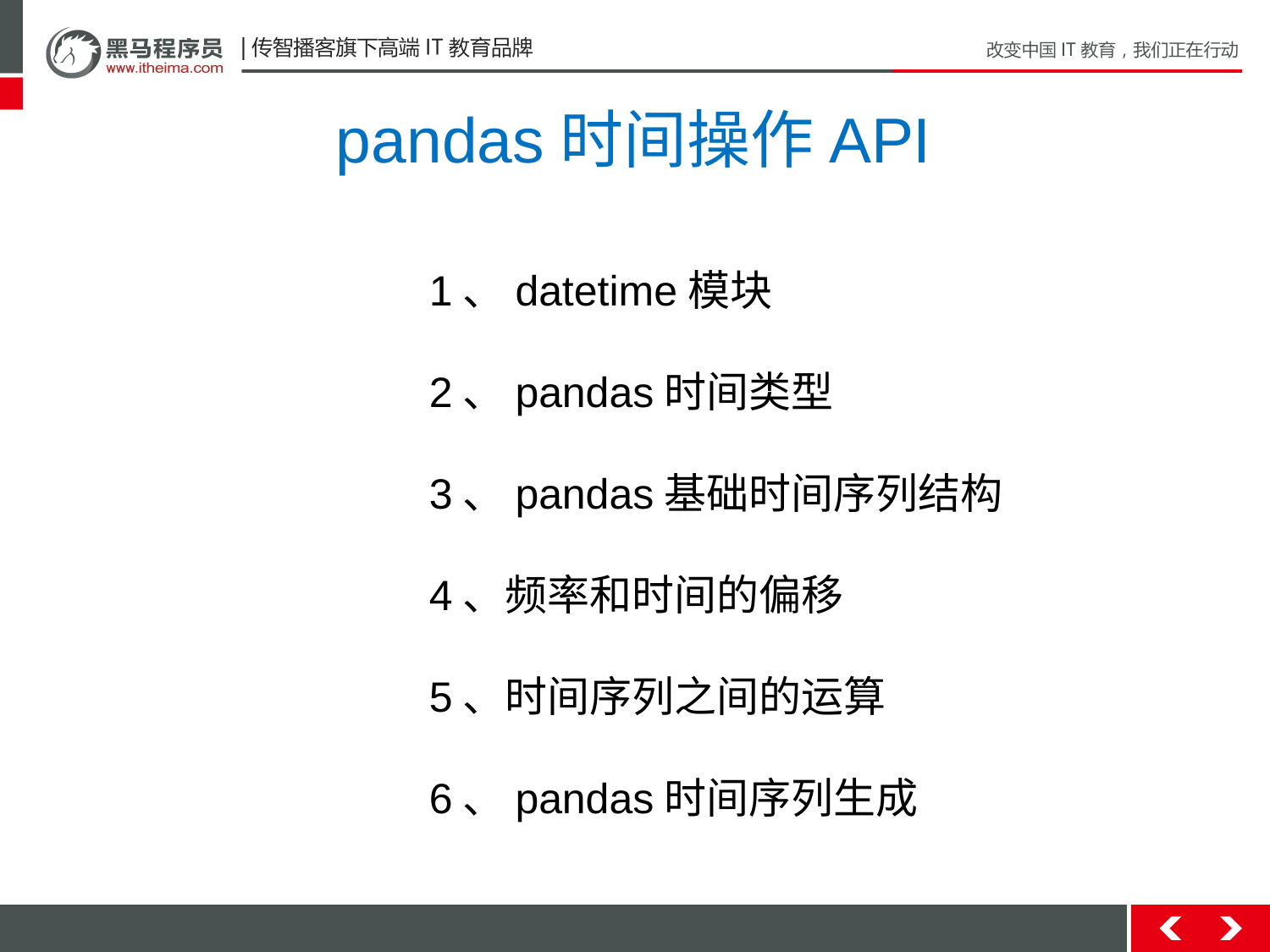

# pandas时间操作API
1、datetime模块

2、pandas时间类型

3、pandas基础时间序列结构

4、频率和时间的偏移

5、时间序列之间的运算

6、pandas时间序列生成